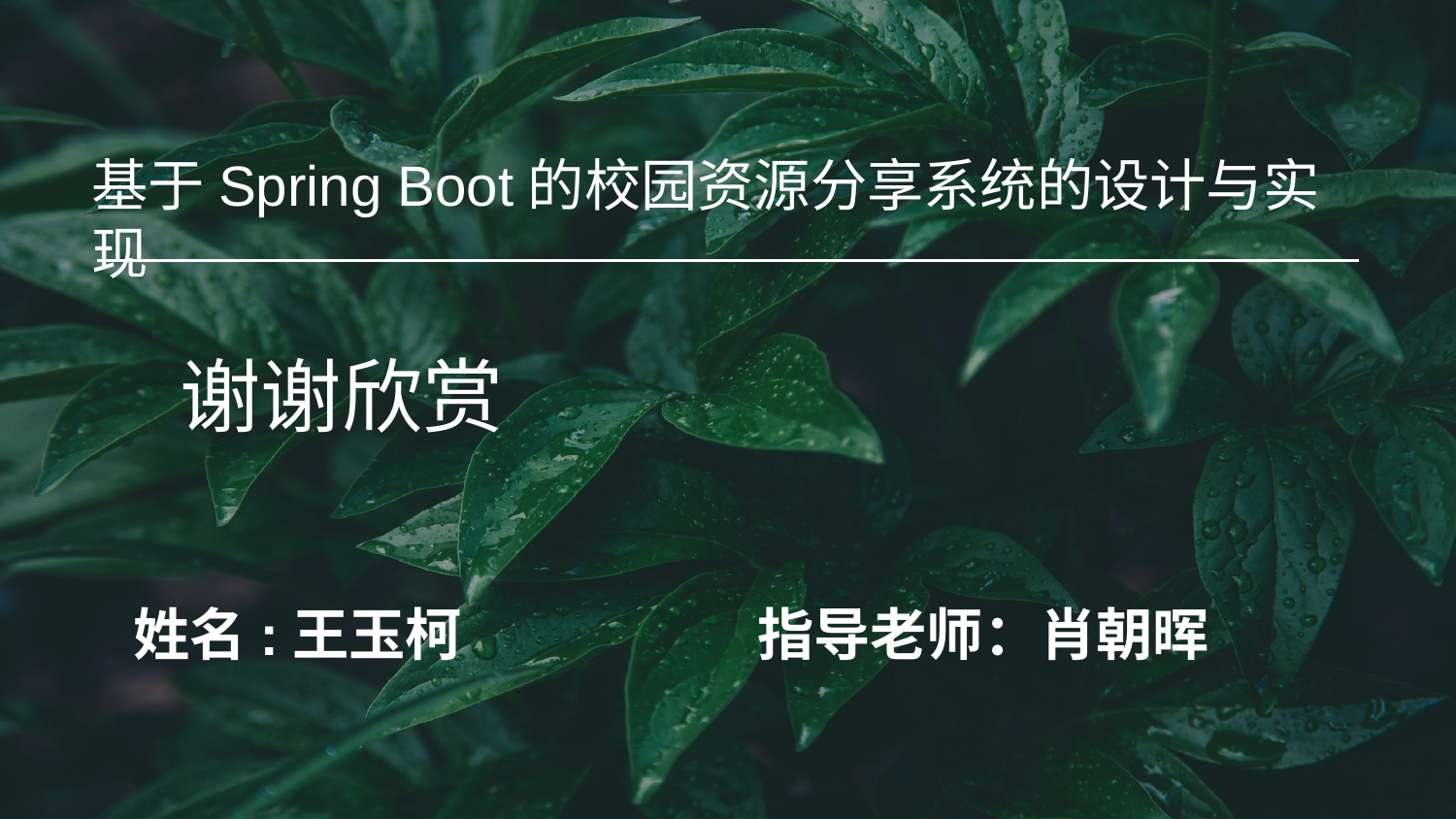

基于Spring Boot的校园资源分享系统的设计与实现
谢谢欣赏
姓名:王玉柯                       指导老师：肖朝晖